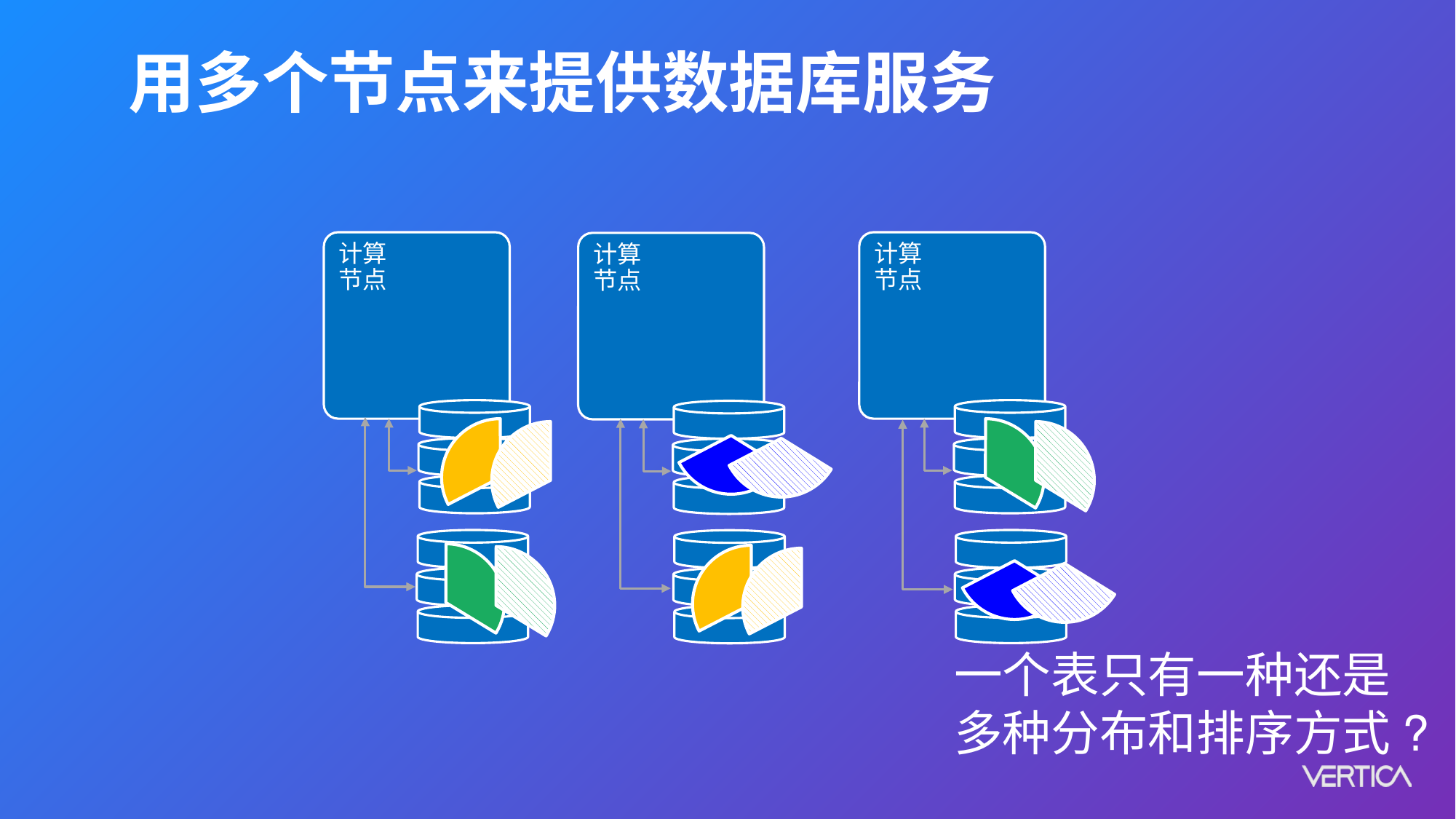

用多个节点来提供数据库服务
计算
节点

计算
节点

计算
节点

一个表只有一种还是多种分布和排序方式?